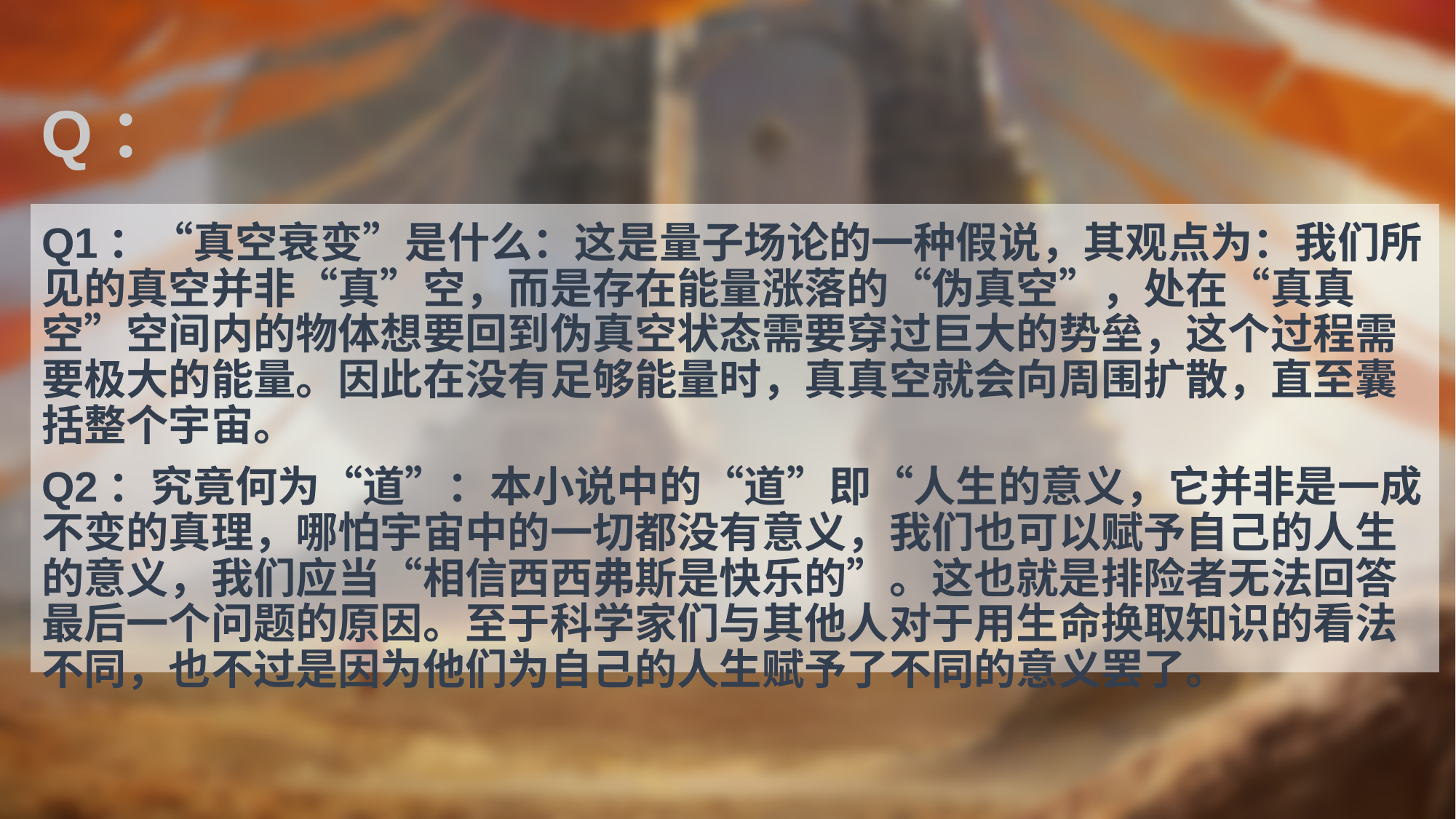

Q：

Q1：“真空衰变”是什么：这是量子场论的一种假说，其观点为：我们所见的真空并非“真”空，而是存在能量涨落的“伪真空”，处在“真真空”空间内的物体想要回到伪真空状态需要穿过巨大的势垒，这个过程需要极大的能量。因此在没有足够能量时，真真空就会向周围扩散，直至囊括整个宇宙。
Q2：究竟何为“道”：本小说中的“道”即“人生的意义，它并非是一成不变的真理，哪怕宇宙中的一切都没有意义，我们也可以赋予自己的人生的意义，我们应当“相信西西弗斯是快乐的”。这也就是排险者无法回答最后一个问题的原因。至于科学家们与其他人对于用生命换取知识的看法不同，也不过是因为他们为自己的人生赋予了不同的意义罢了。